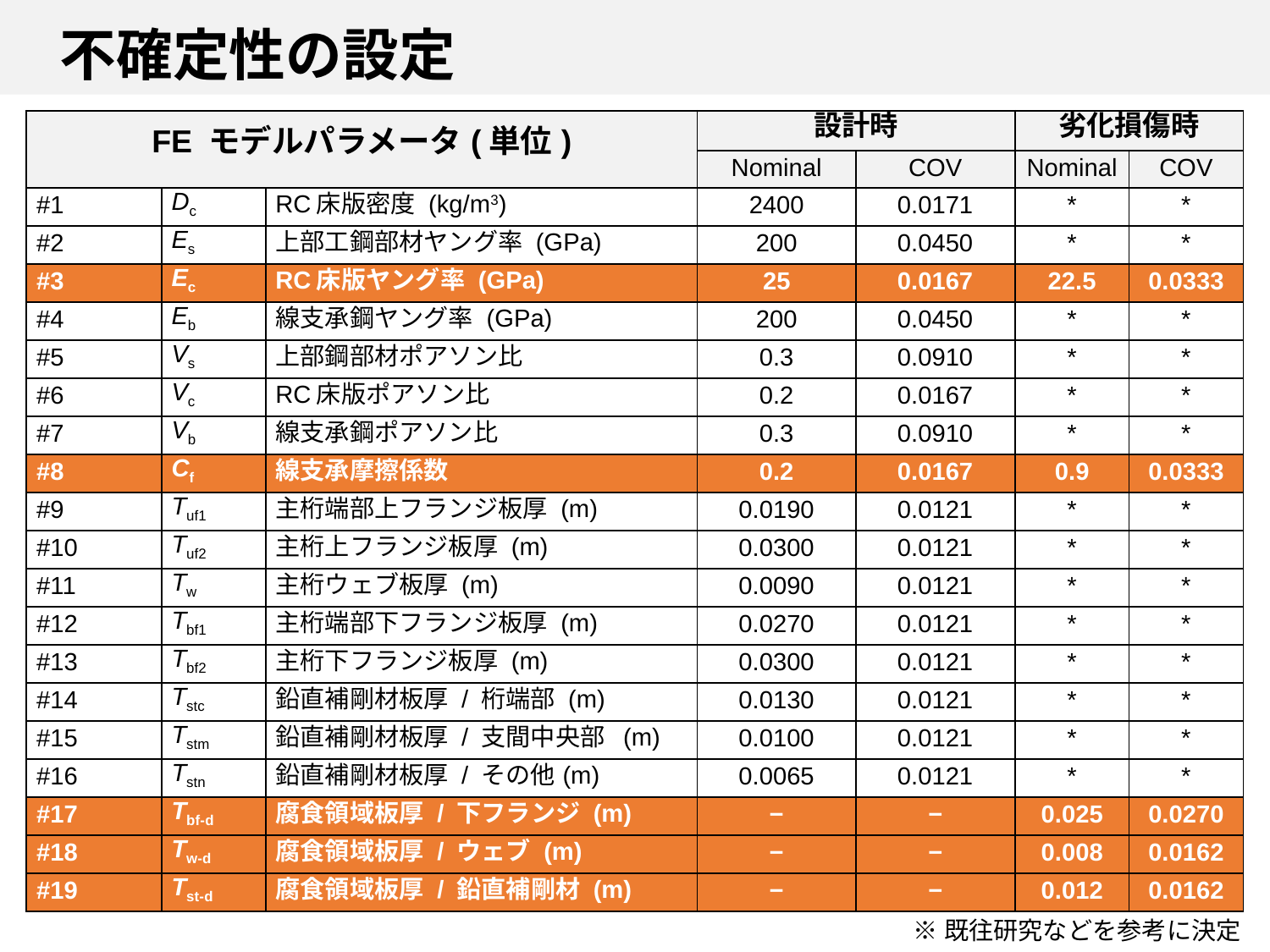

# 不確定性の設定
| FE モデルパラメータ(単位) |  |  | 設計時 |  | 劣化損傷時 |  |
| --- | --- | --- | --- | --- | --- | --- |
|  |  |  | Nominal | COV | Nominal | COV |
| #1 | Dc | RC床版密度 (kg/m3) | 2400 | 0.0171 | \* | \* |
| #2 | Es | 上部工鋼部材ヤング率 (GPa) | 200 | 0.0450 | \* | \* |
| #3 | Ec | RC床版ヤング率 (GPa) | 25 | 0.0167 | 22.5 | 0.0333 |
| #4 | Eb | 線支承鋼ヤング率 (GPa) | 200 | 0.0450 | \* | \* |
| #5 | Vs | 上部鋼部材ポアソン比 | 0.3 | 0.0910 | \* | \* |
| #6 | Vc | RC床版ポアソン比 | 0.2 | 0.0167 | \* | \* |
| #7 | Vb | 線支承鋼ポアソン比 | 0.3 | 0.0910 | \* | \* |
| #8 | Cf | 線支承摩擦係数 | 0.2 | 0.0167 | 0.9 | 0.0333 |
| #9 | Tuf1 | 主桁端部上フランジ板厚 (m) | 0.0190 | 0.0121 | \* | \* |
| #10 | Tuf2 | 主桁上フランジ板厚 (m) | 0.0300 | 0.0121 | \* | \* |
| #11 | Tw | 主桁ウェブ板厚 (m) | 0.0090 | 0.0121 | \* | \* |
| #12 | Tbf1 | 主桁端部下フランジ板厚 (m) | 0.0270 | 0.0121 | \* | \* |
| #13 | Tbf2 | 主桁下フランジ板厚 (m) | 0.0300 | 0.0121 | \* | \* |
| #14 | Tstc | 鉛直補剛材板厚 / 桁端部 (m) | 0.0130 | 0.0121 | \* | \* |
| #15 | Tstm | 鉛直補剛材板厚 / 支間中央部 (m) | 0.0100 | 0.0121 | \* | \* |
| #16 | Tstn | 鉛直補剛材板厚 / その他(m) | 0.0065 | 0.0121 | \* | \* |
| #17 | Tbf-d | 腐食領域板厚 / 下フランジ (m) | − | − | 0.025 | 0.0270 |
| #18 | Tw-d | 腐食領域板厚 / ウェブ (m) | − | − | 0.008 | 0.0162 |
| #19 | Tst-d | 腐食領域板厚 / 鉛直補剛材 (m) | − | − | 0.012 | 0.0162 |
※既往研究などを参考に決定